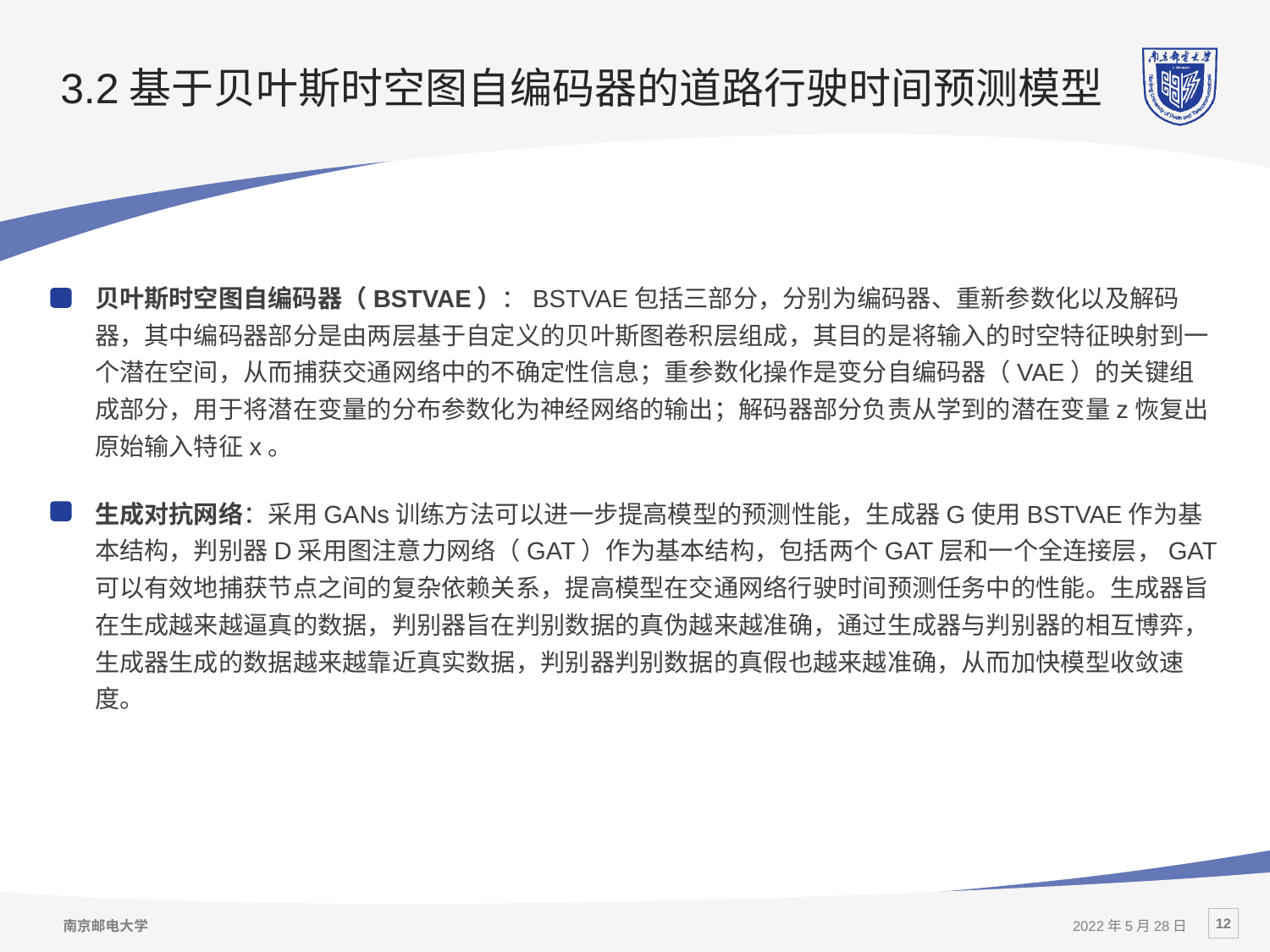

# 3.2基于贝叶斯时空图自编码器的道路行驶时间预测模型
贝叶斯时空图自编码器（BSTVAE）：BSTVAE包括三部分，分别为编码器、重新参数化以及解码器，其中编码器部分是由两层基于自定义的贝叶斯图卷积层组成，其目的是将输入的时空特征映射到一个潜在空间，从而捕获交通网络中的不确定性信息；重参数化操作是变分自编码器（VAE）的关键组成部分，用于将潜在变量的分布参数化为神经网络的输出；解码器部分负责从学到的潜在变量z恢复出原始输入特征x。

生成对抗网络：采用GANs训练方法可以进一步提高模型的预测性能，生成器G使用BSTVAE作为基本结构，判别器D采用图注意力网络（GAT）作为基本结构，包括两个GAT层和一个全连接层，GAT可以有效地捕获节点之间的复杂依赖关系，提高模型在交通网络行驶时间预测任务中的性能。生成器旨在生成越来越逼真的数据，判别器旨在判别数据的真伪越来越准确，通过生成器与判别器的相互博弈，生成器生成的数据越来越靠近真实数据，判别器判别数据的真假也越来越准确，从而加快模型收敛速度。